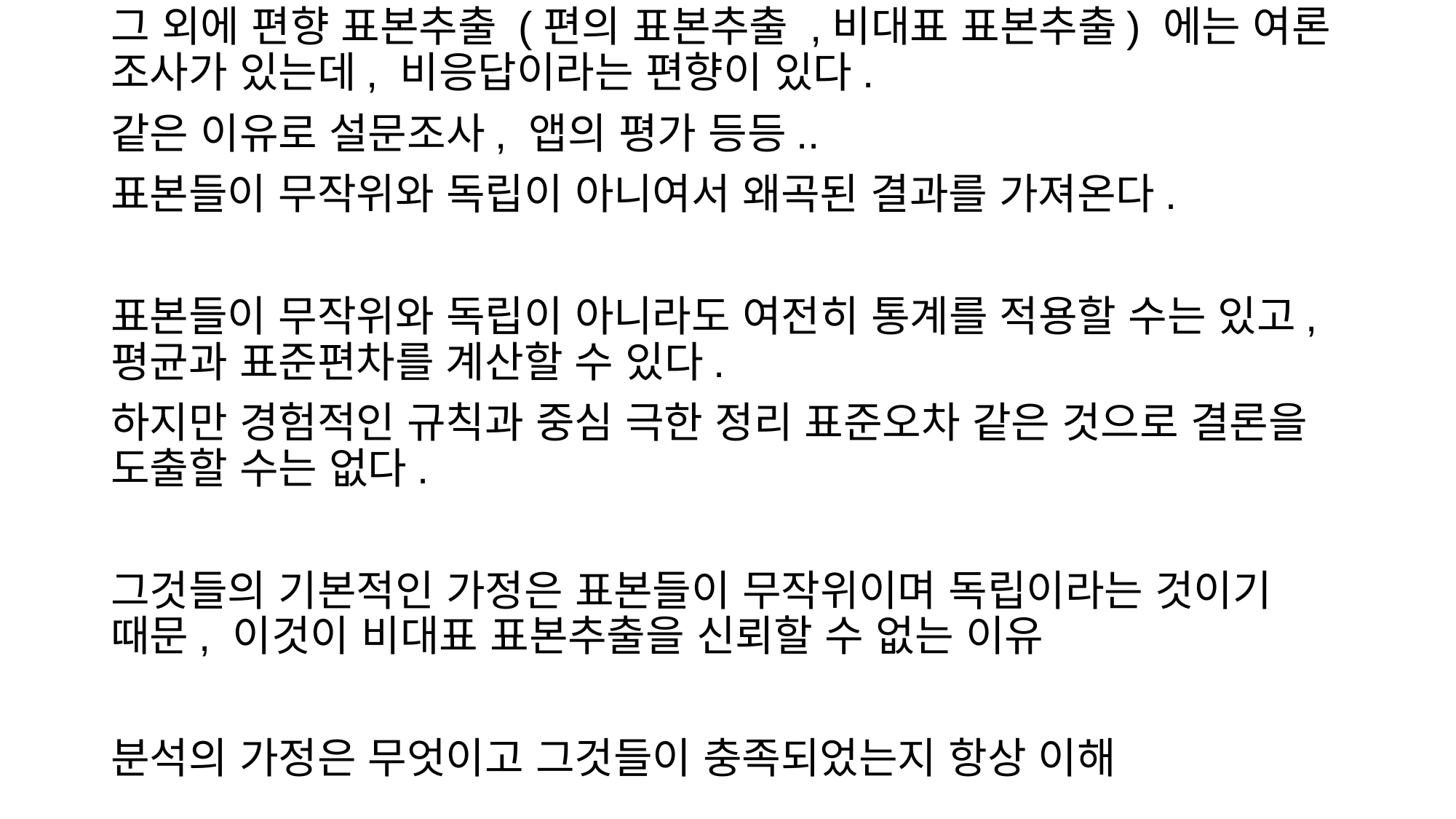

그 외에 편향 표본추출 (편의 표본추출 ,비대표 표본추출) 에는 여론 조사가 있는데, 비응답이라는 편향이 있다.
같은 이유로 설문조사, 앱의 평가 등등..
표본들이 무작위와 독립이 아니여서 왜곡된 결과를 가져온다.

표본들이 무작위와 독립이 아니라도 여전히 통계를 적용할 수는 있고, 평균과 표준편차를 계산할 수 있다.
하지만 경험적인 규칙과 중심 극한 정리 표준오차 같은 것으로 결론을 도출할 수는 없다.

그것들의 기본적인 가정은 표본들이 무작위이며 독립이라는 것이기 때문, 이것이 비대표 표본추출을 신뢰할 수 없는 이유

분석의 가정은 무엇이고 그것들이 충족되었는지 항상 이해